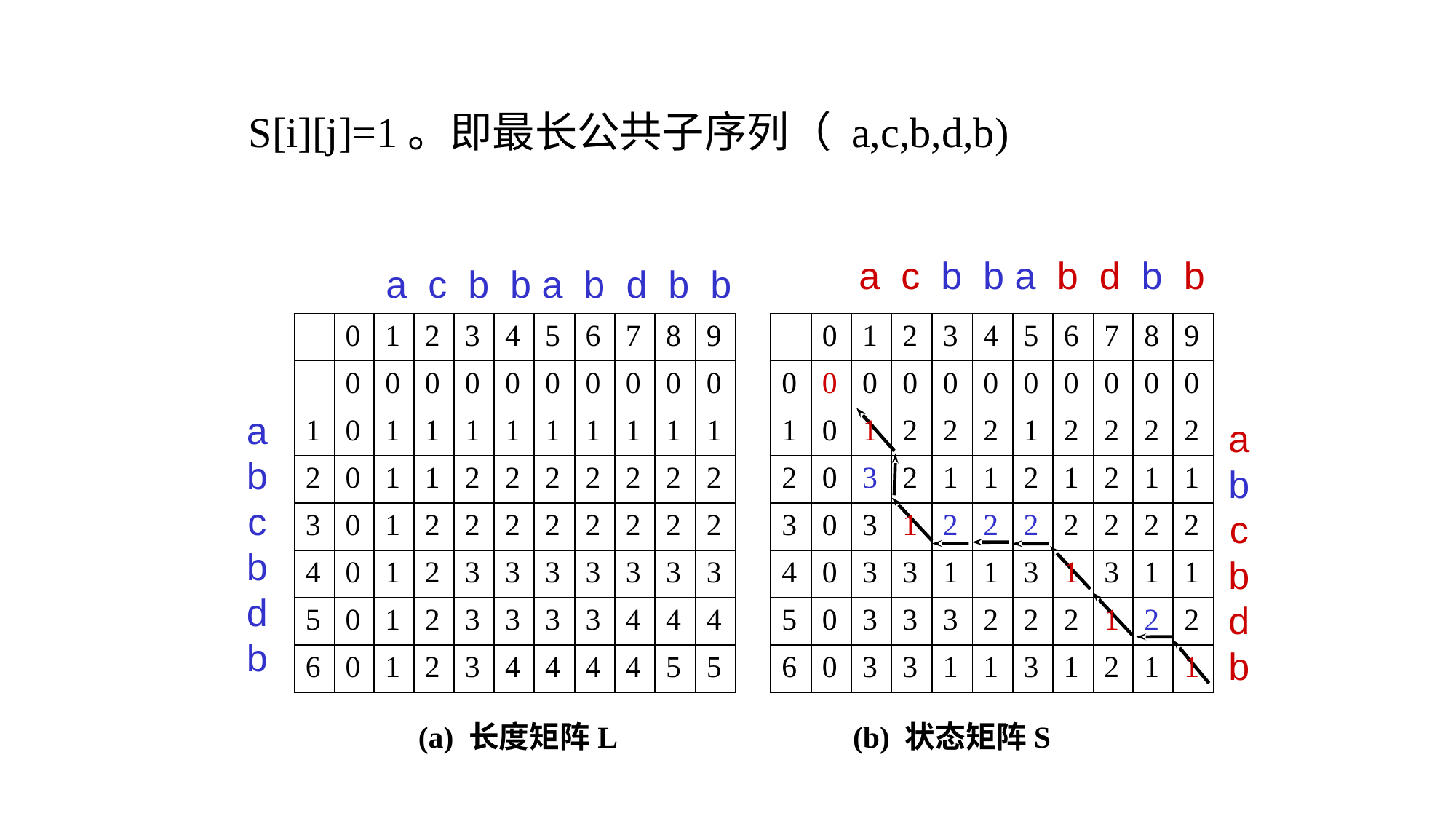

S[i][j]=1。即最长公共子序列（ a,c,b,d,b)

a  c  b  b a  b  d  b  b
a  c  b  b a  b  d  b  b
|  | 0 | 1 | 2 | 3 | 4 | 5 | 6 | 7 | 8 | 9 |  |  | 0 | 1 | 2 | 3 | 4 | 5 | 6 | 7 | 8 | 9 |
| --- | --- | --- | --- | --- | --- | --- | --- | --- | --- | --- | --- | --- | --- | --- | --- | --- | --- | --- | --- | --- | --- | --- |
|  | 0 | 0 | 0 | 0 | 0 | 0 | 0 | 0 | 0 | 0 |  | 0 | 0 | 0 | 0 | 0 | 0 | 0 | 0 | 0 | 0 | 0 |
| 1 | 0 | 1 | 1 | 1 | 1 | 1 | 1 | 1 | 1 | 1 |  | 1 | 0 | 1 | 2 | 2 | 2 | 1 | 2 | 2 | 2 | 2 |
| 2 | 0 | 1 | 1 | 2 | 2 | 2 | 2 | 2 | 2 | 2 |  | 2 | 0 | 3 | 2 | 1 | 1 | 2 | 1 | 2 | 1 | 1 |
| 3 | 0 | 1 | 2 | 2 | 2 | 2 | 2 | 2 | 2 | 2 |  | 3 | 0 | 3 | 1 | 2 | 2 | 2 | 2 | 2 | 2 | 2 |
| 4 | 0 | 1 | 2 | 3 | 3 | 3 | 3 | 3 | 3 | 3 |  | 4 | 0 | 3 | 3 | 1 | 1 | 3 | 1 | 3 | 1 | 1 |
| 5 | 0 | 1 | 2 | 3 | 3 | 3 | 3 | 4 | 4 | 4 |  | 5 | 0 | 3 | 3 | 3 | 2 | 2 | 2 | 1 | 2 | 2 |
| 6 | 0 | 1 | 2 | 3 | 4 | 4 | 4 | 4 | 5 | 5 |  | 6 | 0 | 3 | 3 | 1 | 1 | 3 | 1 | 2 | 1 | 1 |
a
b
c
b
d
b
a
b
c
b
d
b

(a) 长度矩阵L                               (b) 状态矩阵S